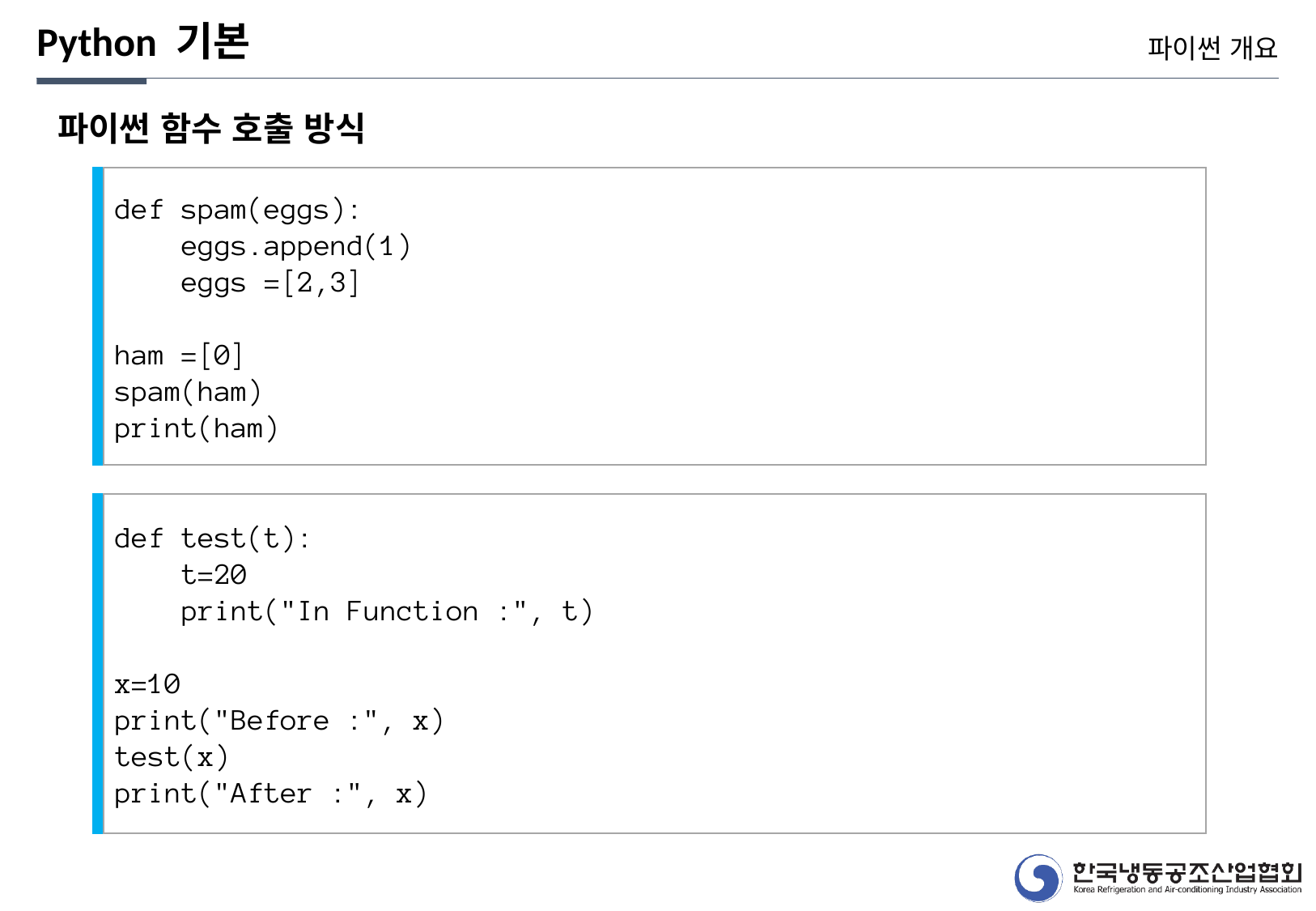

Python 기본
파이썬 개요
파이썬 함수 호출 방식

def spam(eggs):
    eggs.append(1)
    eggs =[2,3]

ham =[0]
spam(ham)
print(ham)

def test(t):
    t=20
    print("In Function :", t)

x=10
print("Before :", x)
test(x)
print("After :", x)